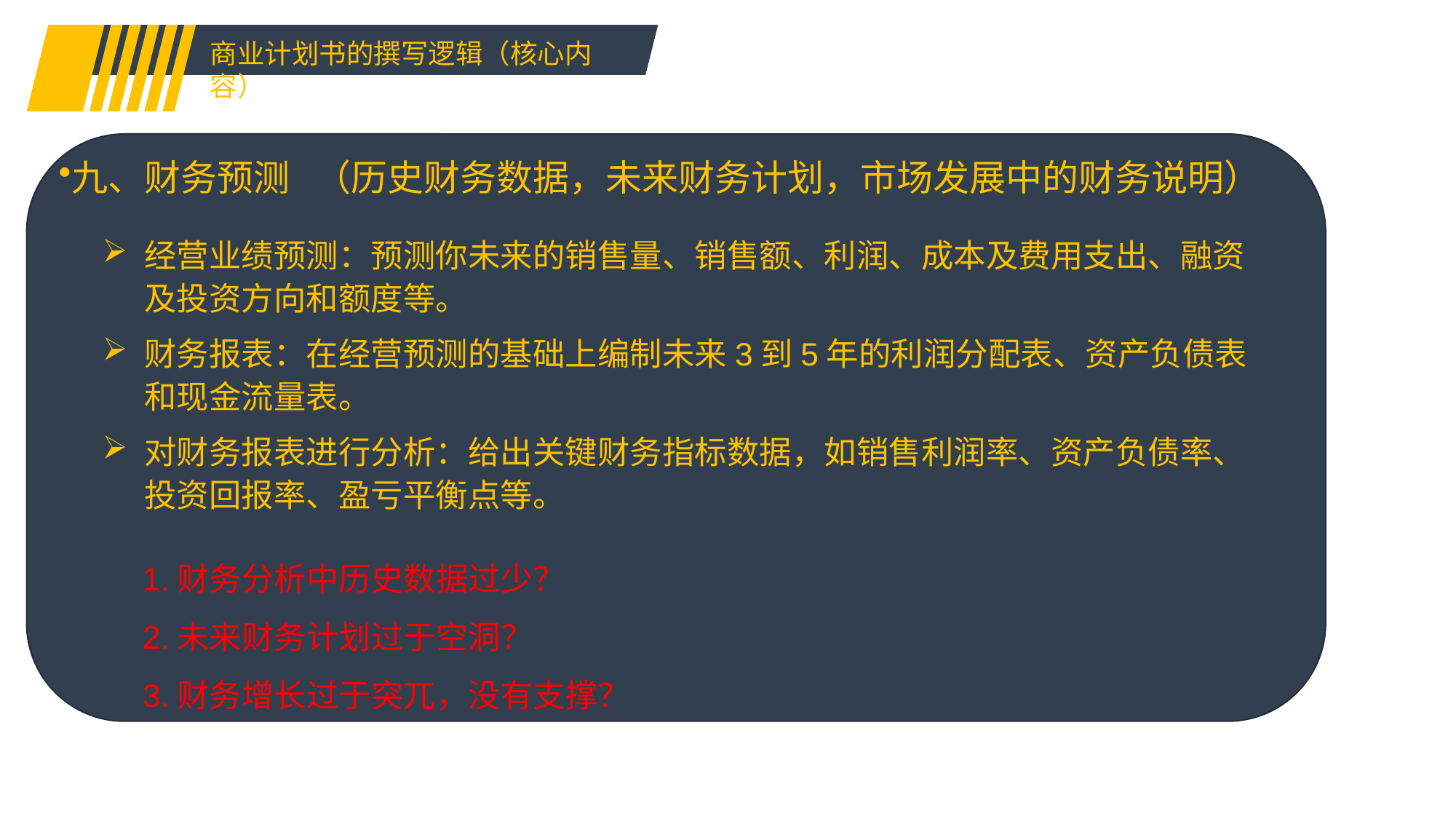

商业计划书的撰写逻辑（核心内容）

九、财务预测   （历史财务数据，未来财务计划，市场发展中的财务说明）
经营业绩预测：预测你未来的销售量、销售额、利润、成本及费用支出、融资及投资方向和额度等。
财务报表：在经营预测的基础上编制未来3到5年的利润分配表、资产负债表和现金流量表。
对财务报表进行分析：给出关键财务指标数据，如销售利润率、资产负债率、投资回报率、盈亏平衡点等。
1.财务分析中历史数据过少？
2.未来财务计划过于空洞？
3.财务增长过于突兀，没有支撑？